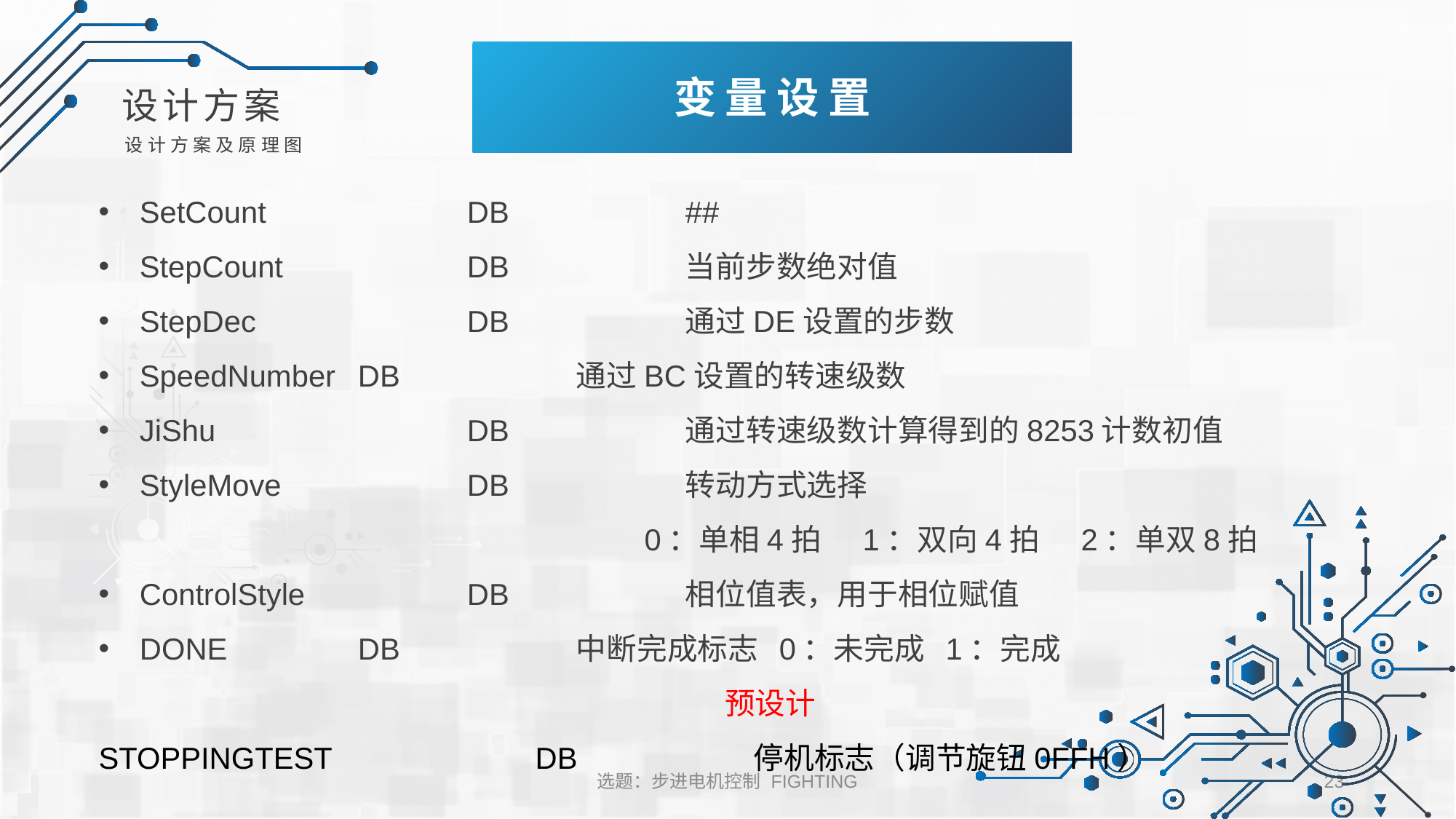

变量设置
设计方案
设计方案及原理图
SetCount		DB		##
StepCount		DB		当前步数绝对值
StepDec		DB		通过DE设置的步数
SpeedNumber	DB		通过BC设置的转速级数
JiShu			DB		通过转速级数计算得到的8253计数初值
StyleMove		DB		转动方式选择
					0：单相4拍	1：双向4拍	2：单双8拍
ControlStyle		DB		相位值表，用于相位赋值
DONE		DB		中断完成标志  0：未完成  1：完成
预设计
STOPPINGTEST		DB		停机标志（调节旋钮0FFH）

选题：步进电机控制 FIGHTING
23